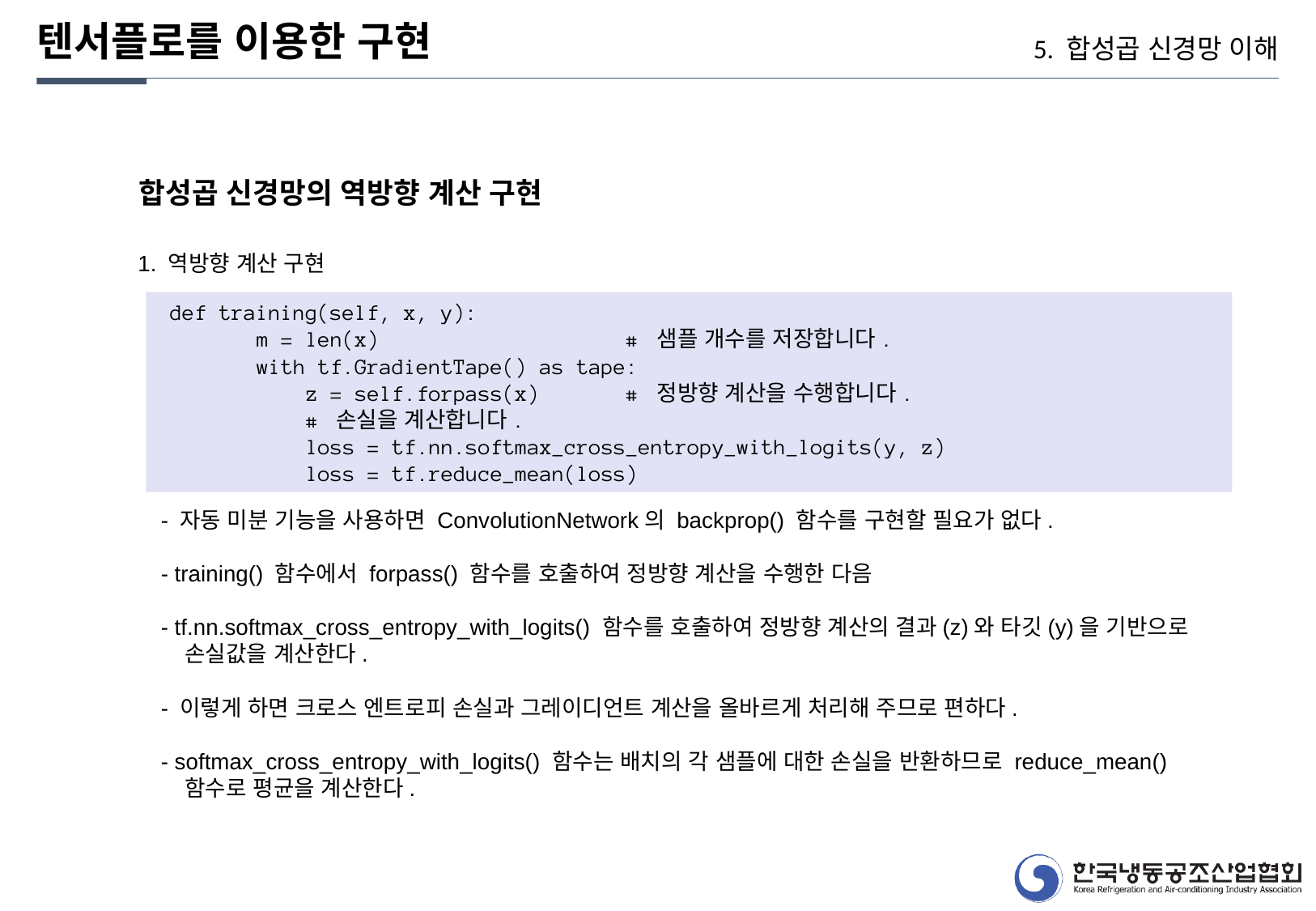

텐서플로를 이용한 구현
5. 합성곱 신경망 이해
합성곱 신경망의 역방향 계산 구현
1. 역방향 계산 구현
 def training(self, x, y):
        m = len(x)                    # 샘플 개수를 저장합니다.
        with tf.GradientTape() as tape:
            z = self.forpass(x)       # 정방향 계산을 수행합니다.
            # 손실을 계산합니다.
            loss = tf.nn.softmax_cross_entropy_with_logits(y, z)
            loss = tf.reduce_mean(loss)
- 자동 미분 기능을 사용하면 ConvolutionNetwork의 backprop() 함수를 구현할 필요가 없다.

- training() 함수에서 forpass() 함수를 호출하여 정방향 계산을 수행한 다음

- tf.nn.softmax_cross_entropy_with_logits() 함수를 호출하여 정방향 계산의 결과(z)와 타깃(y)을 기반으로
   손실값을 계산한다.

- 이렇게 하면 크로스 엔트로피 손실과 그레이디언트 계산을 올바르게 처리해 주므로 편하다.

- softmax_cross_entropy_with_logits() 함수는 배치의 각 샘플에 대한 손실을 반환하므로 reduce_mean()
   함수로 평균을 계산한다.